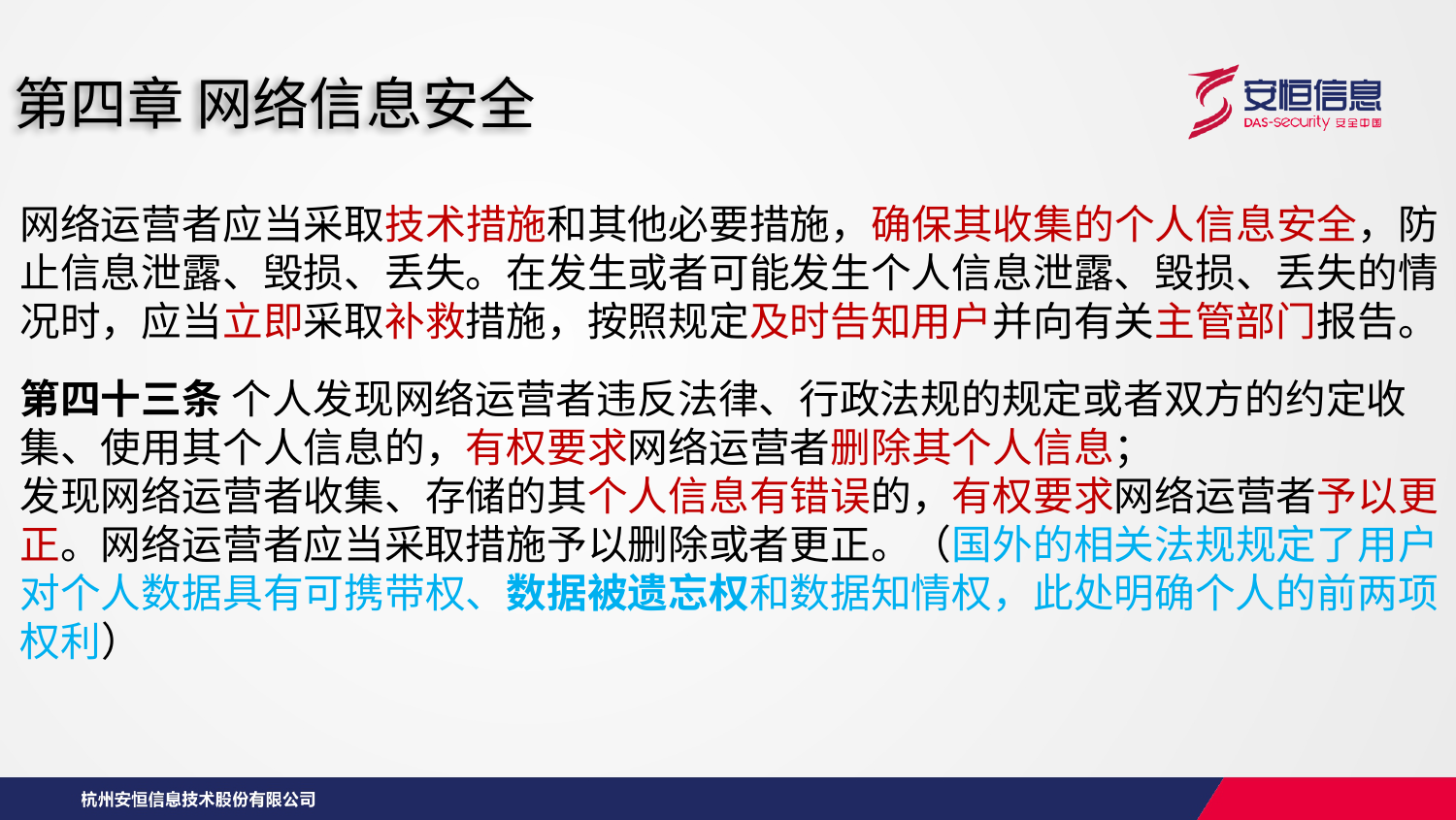

第四章 网络信息安全
网络运营者应当采取技术措施和其他必要措施，确保其收集的个人信息安全，防止信息泄露、毁损、丢失。在发生或者可能发生个人信息泄露、毁损、丢失的情况时，应当立即采取补救措施，按照规定及时告知用户并向有关主管部门报告。

第四十三条 个人发现网络运营者违反法律、行政法规的规定或者双方的约定收集、使用其个人信息的，有权要求网络运营者删除其个人信息；
发现网络运营者收集、存储的其个人信息有错误的，有权要求网络运营者予以更正。网络运营者应当采取措施予以删除或者更正。（国外的相关法规规定了用户对个人数据具有可携带权、数据被遗忘权和数据知情权，此处明确个人的前两项权利）